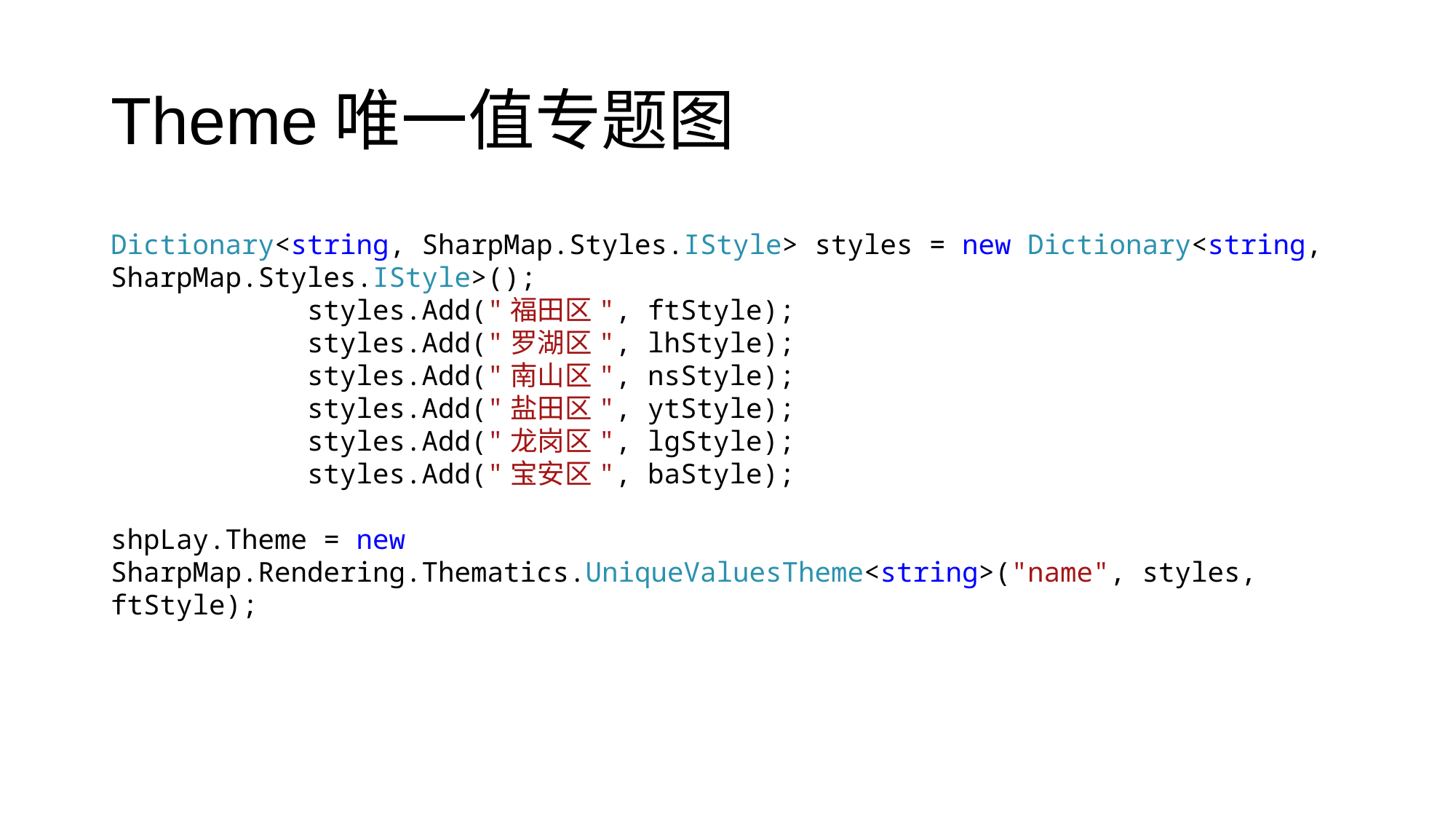

# Theme唯一值专题图
Dictionary<string, SharpMap.Styles.IStyle> styles = new Dictionary<string, SharpMap.Styles.IStyle>();
            styles.Add("福田区", ftStyle);
            styles.Add("罗湖区", lhStyle);
            styles.Add("南山区", nsStyle);
            styles.Add("盐田区", ytStyle);
            styles.Add("龙岗区", lgStyle);
            styles.Add("宝安区", baStyle);

shpLay.Theme = new SharpMap.Rendering.Thematics.UniqueValuesTheme<string>("name", styles, ftStyle);